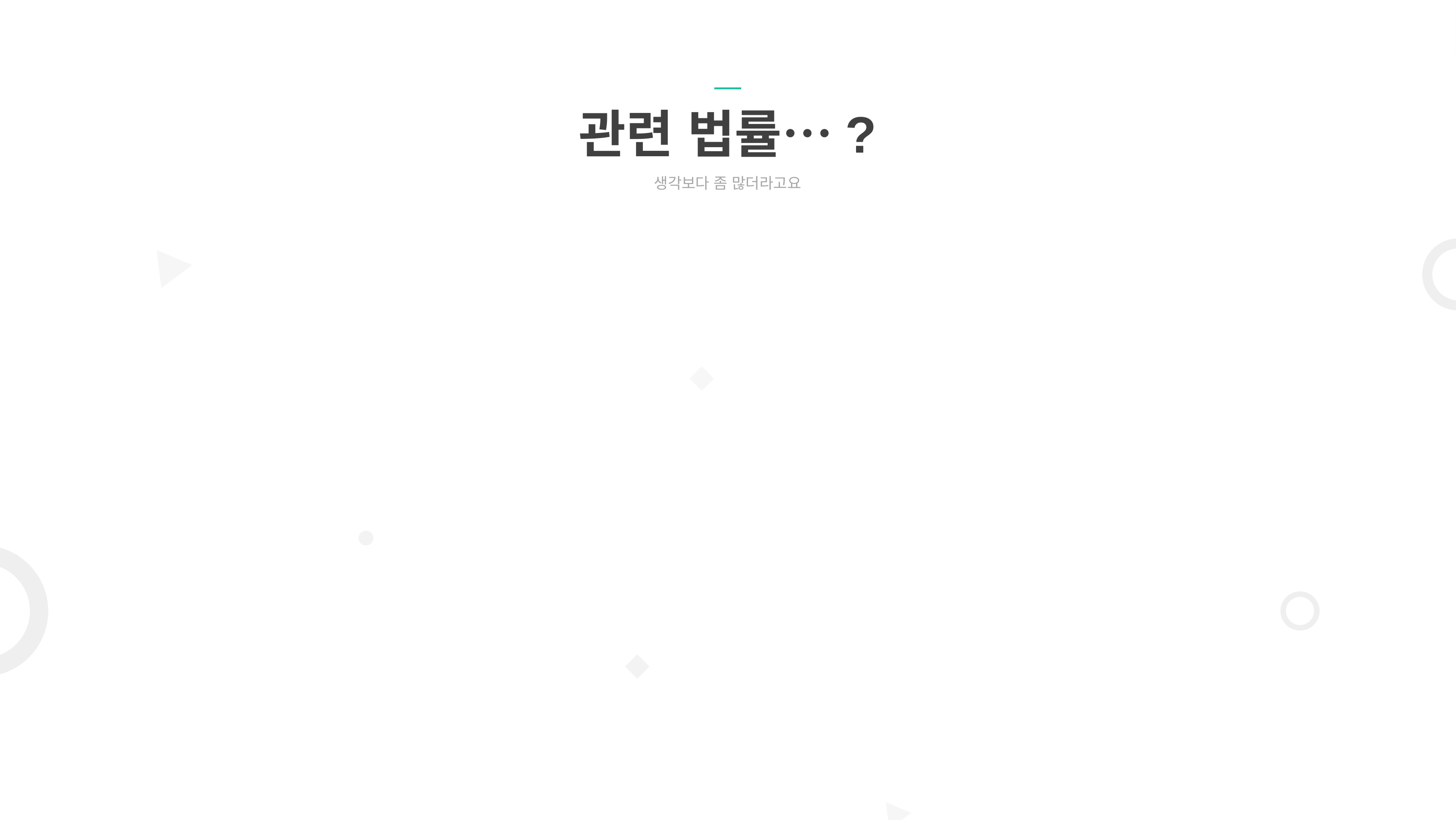

관련 법률…?
생각보다 좀 많더라고요
헌법 제11조 평등권
형법 일부 조항
민법 일부조항
국가균형발전 특별법
행정중심복합도시건설 특별법
공직선거법
장애인고용촉진 및 직업재활법
지방대학 및 지역균형인재 육성에 관한 법률
고용기회균등법
청년고용촉진 특별법
국민기초생활 보장법
사회보장기본법
고용보험법
사회복지사업법
사회서비스 이용 및 이용권 관리에 관한 법률
조세특례제한법
국제 조세조정에 관한 법률
조세범 처벌법
조세범 처벌절차법
조세특례제한법 제10절의2 근로 장려를 위한 조세특례
주택공급에 관한 규칙
공동주택 분양가격의 산정등에 관한 규칙
주택법
아동복지법
아동복지법 시행령
정신건강증진 및 정신질환자 복지법
심신장애자복지법
모자복지법
모부자복지법
부동산 거래신고에 관한 법률
국세기본법
국세징수법
소득세법
법인세법
상속세 및 증여세법
부가가치세법
개별소비세법
증권거래세법
종합부동산세법
지방세기본법
지방세법
지방세징수법
지방세특례제한법
장애인복지법
노인복지법

그 외 기타 등등…